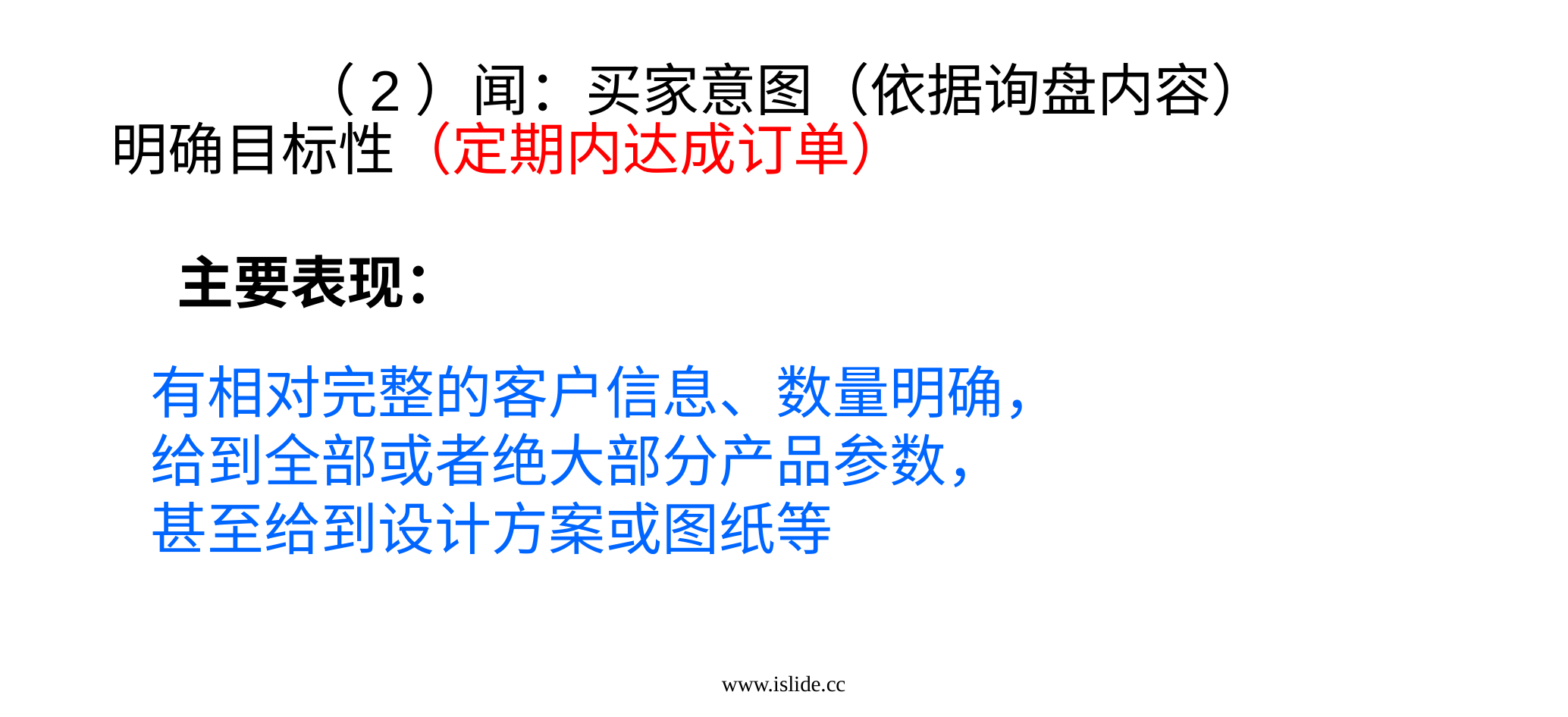

# （2）闻：买家意图（依据询盘内容）
明确目标性（定期内达成订单）

 主要表现：

有相对完整的客户信息、数量明确，
给到全部或者绝大部分产品参数，
甚至给到设计方案或图纸等
www.islide.cc
37